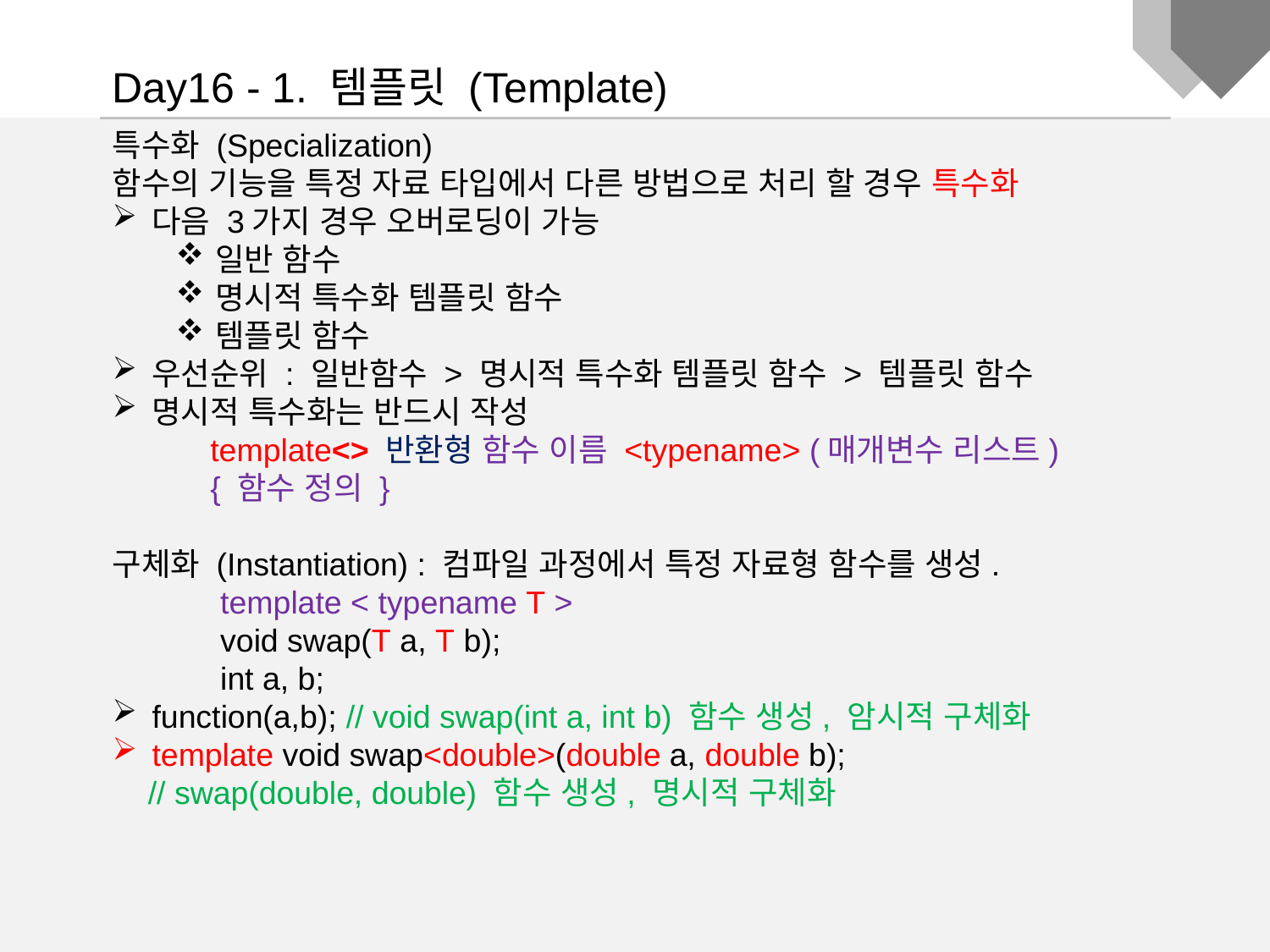

Day16 - 1. 템플릿 (Template)
특수화 (Specialization)
함수의 기능을 특정 자료 타입에서 다른 방법으로 처리 할 경우 특수화
다음 3가지 경우 오버로딩이 가능
일반 함수
명시적 특수화 템플릿 함수
템플릿 함수
우선순위 : 일반함수 > 명시적 특수화 템플릿 함수 > 템플릿 함수
명시적 특수화는 반드시 작성
           template<> 반환형 함수 이름 <typename> (매개변수 리스트)
           { 함수 정의 }

구체화 (Instantiation) : 컴파일 과정에서 특정 자료형 함수를 생성.
     template < typename T >
     void swap(T a, T b);
     int a, b;
function(a,b); // void swap(int a, int b) 함수 생성, 암시적 구체화
template void swap<double>(double a, double b);
    // swap(double, double) 함수 생성, 명시적 구체화